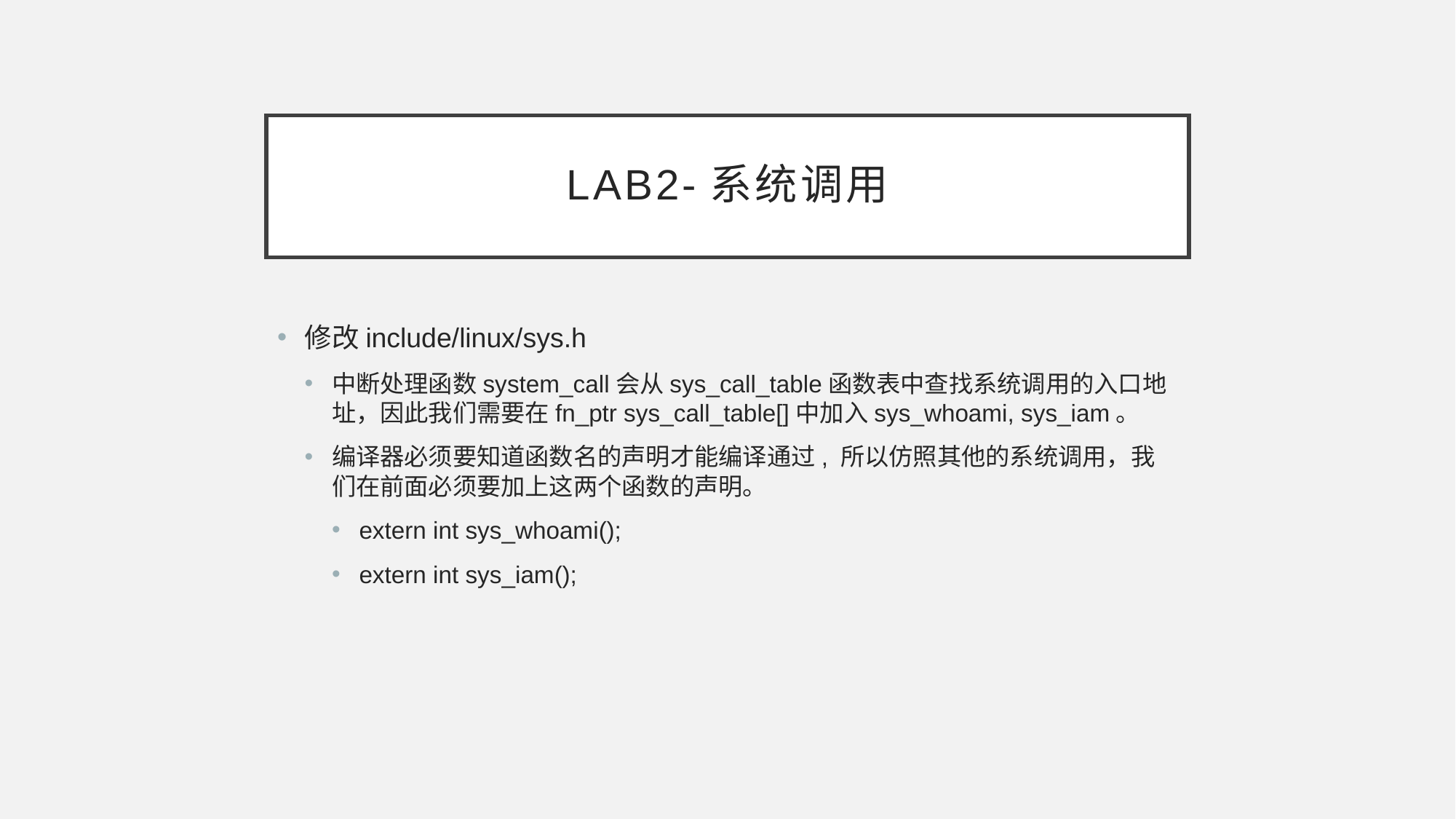

# Lab2-系统调用
修改include/linux/sys.h
中断处理函数system_call会从sys_call_table函数表中查找系统调用的入口地址，因此我们需要在fn_ptr sys_call_table[]中加入sys_whoami, sys_iam。
编译器必须要知道函数名的声明才能编译通过, 所以仿照其他的系统调用，我们在前面必须要加上这两个函数的声明。
extern int sys_whoami();
extern int sys_iam();